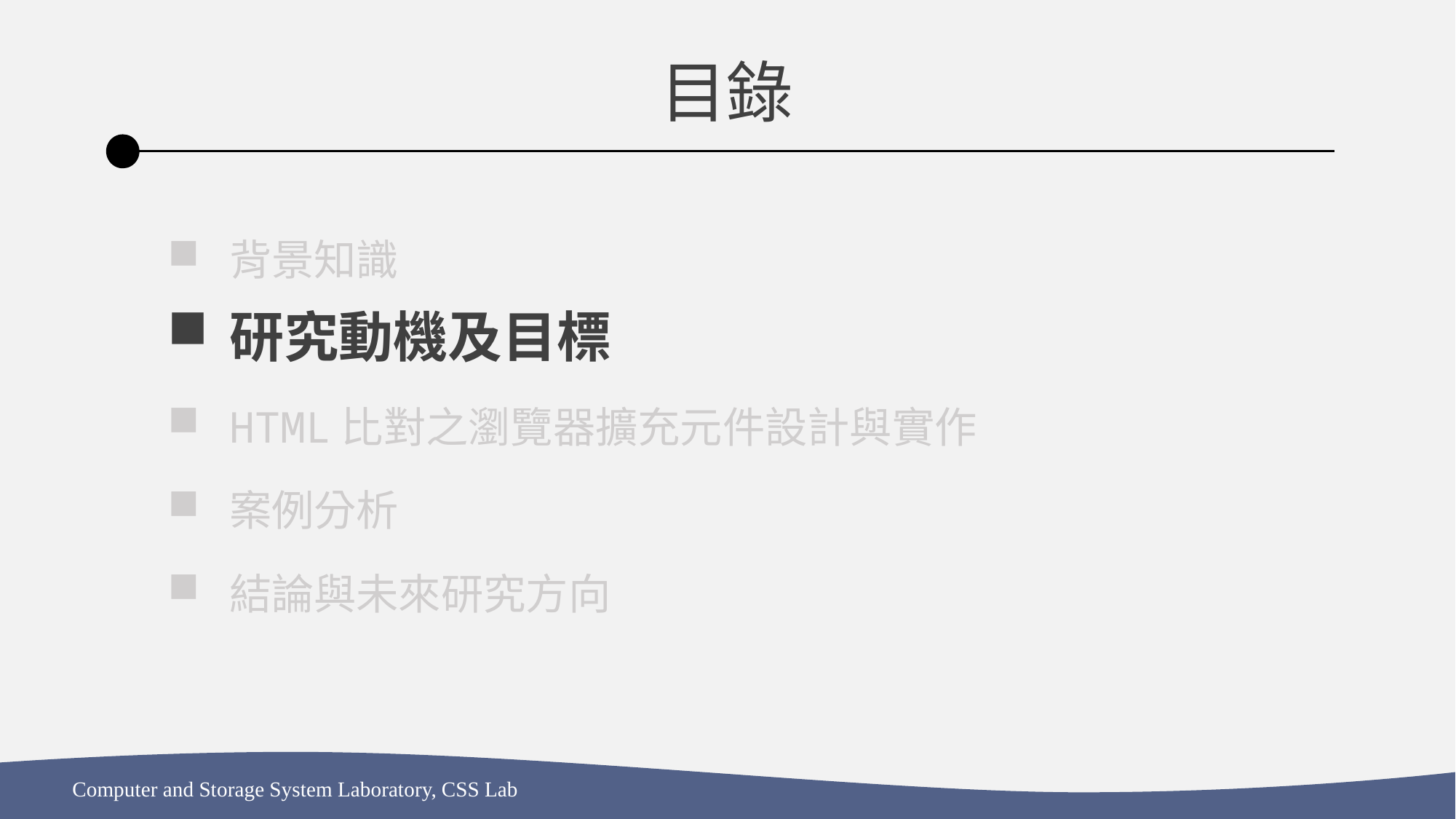

目錄

背景知識
研究動機及目標
HTML比對之瀏覽器擴充元件設計與實作
案例分析
結論與未來研究方向

Computer and Storage System Laboratory, CSS Lab
10